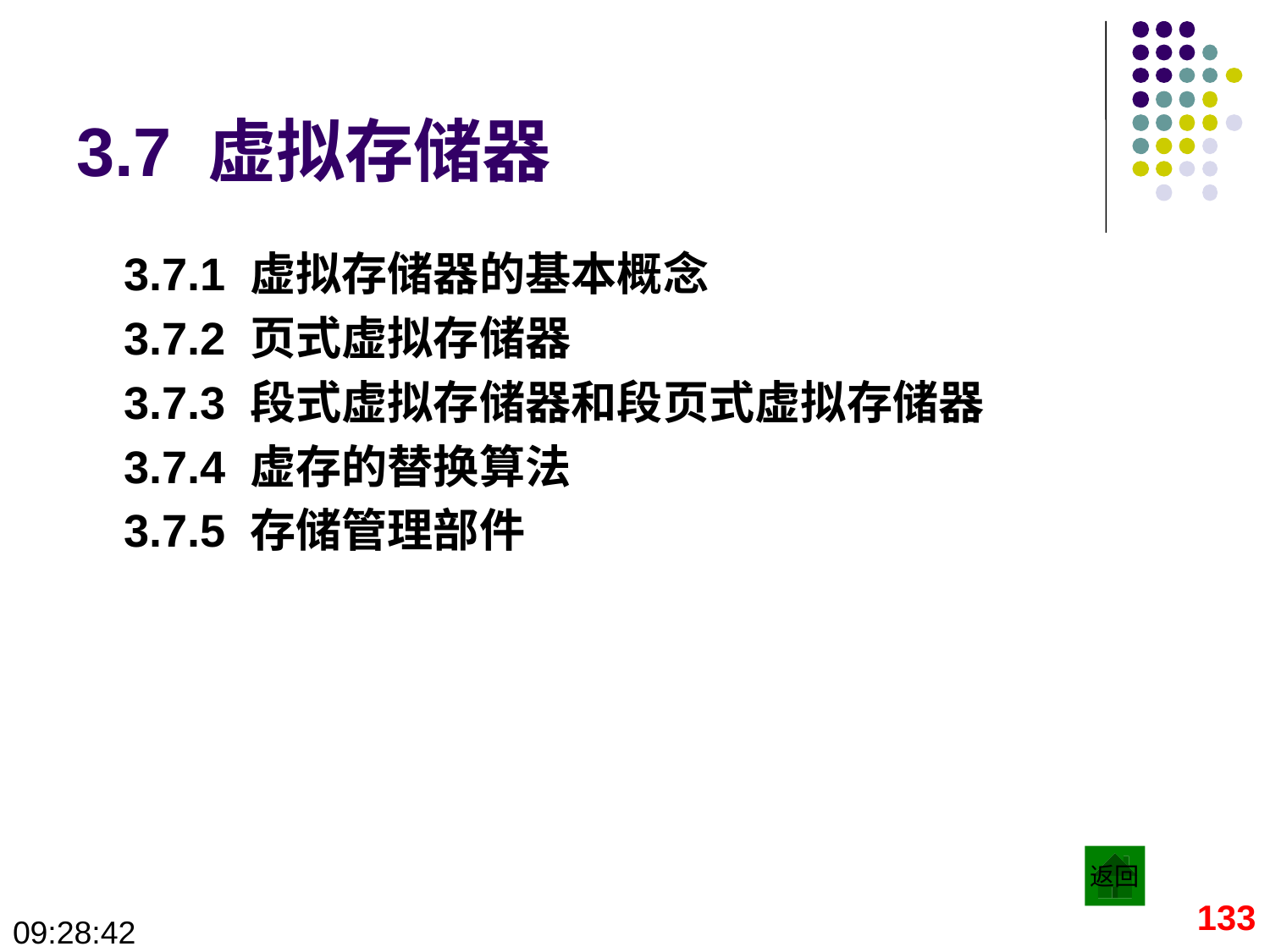

# 3.7 虚拟存储器
3.7.1 虚拟存储器的基本概念
3.7.2 页式虚拟存储器
3.7.3 段式虚拟存储器和段页式虚拟存储器
3.7.4 虚存的替换算法
3.7.5 存储管理部件
返回
133
09:28:42